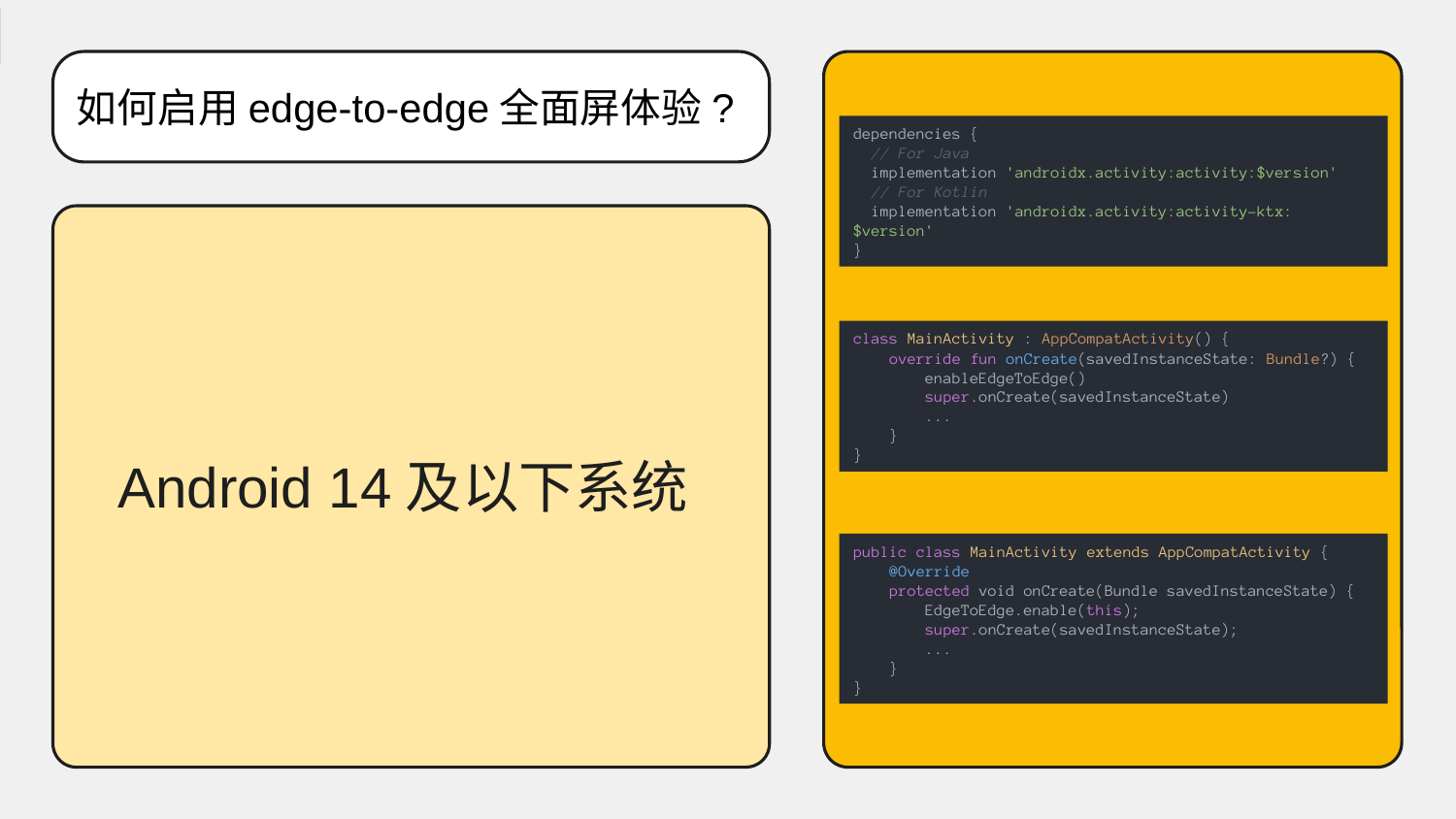

如何启用edge-to-edge全面屏体验?

dependencies {
  // For Java
  implementation 'androidx.activity:activity:$version'
  // For Kotlin
  implementation 'androidx.activity:activity-ktx:$version'
}

class MainActivity : AppCompatActivity() {
    override fun onCreate(savedInstanceState: Bundle?) {
        enableEdgeToEdge()
        super.onCreate(savedInstanceState)
        ...
    }
}
Android 14及以下系统
public class MainActivity extends AppCompatActivity {
    @Override
    protected void onCreate(Bundle savedInstanceState) {
        EdgeToEdge.enable(this);
        super.onCreate(savedInstanceState);
        ...
    }
}